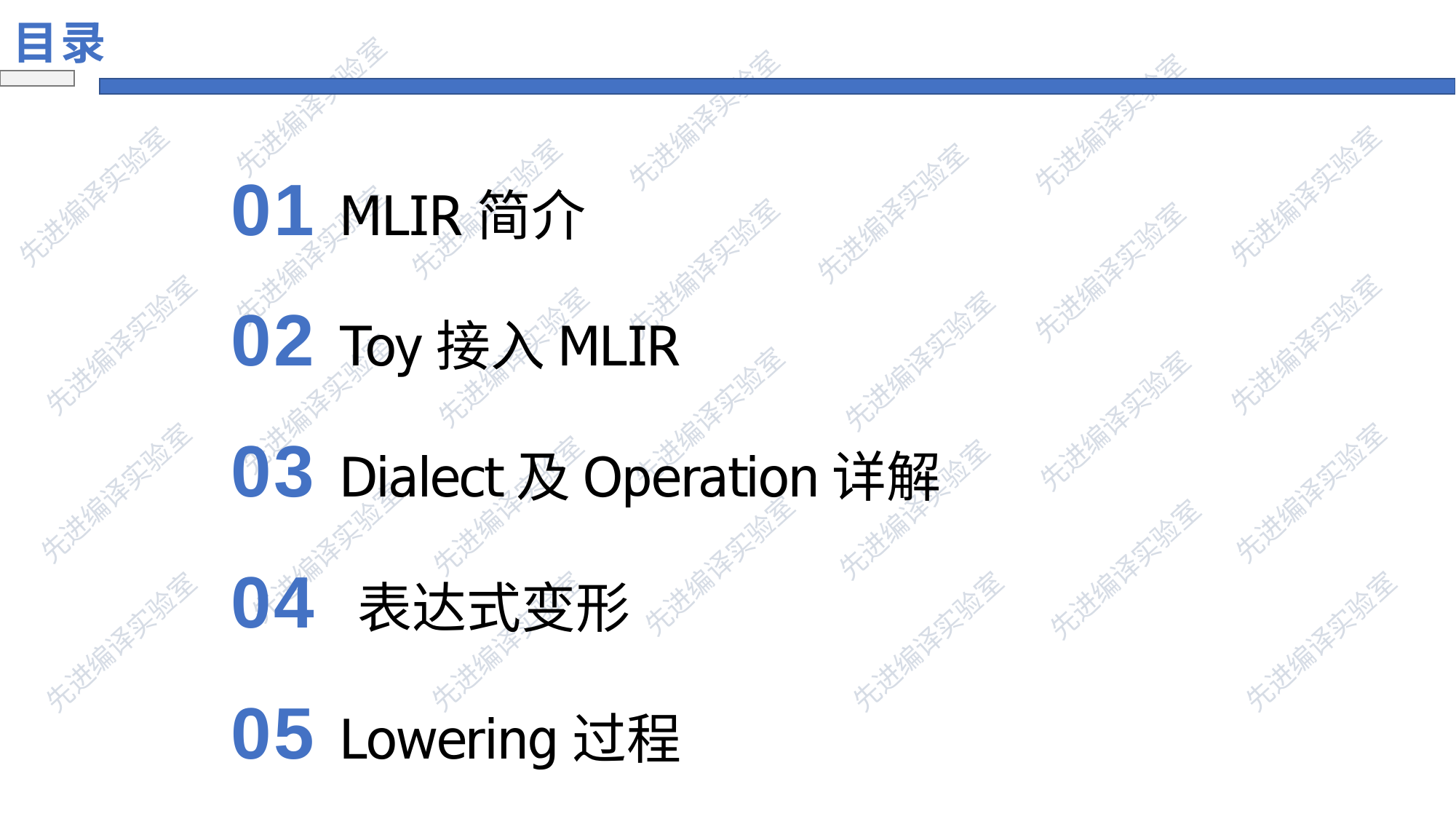

目录

01 MLIR简介
02 Toy接入MLIR
03 Dialect及Operation详解
04 表达式变形
05 Lowering过程